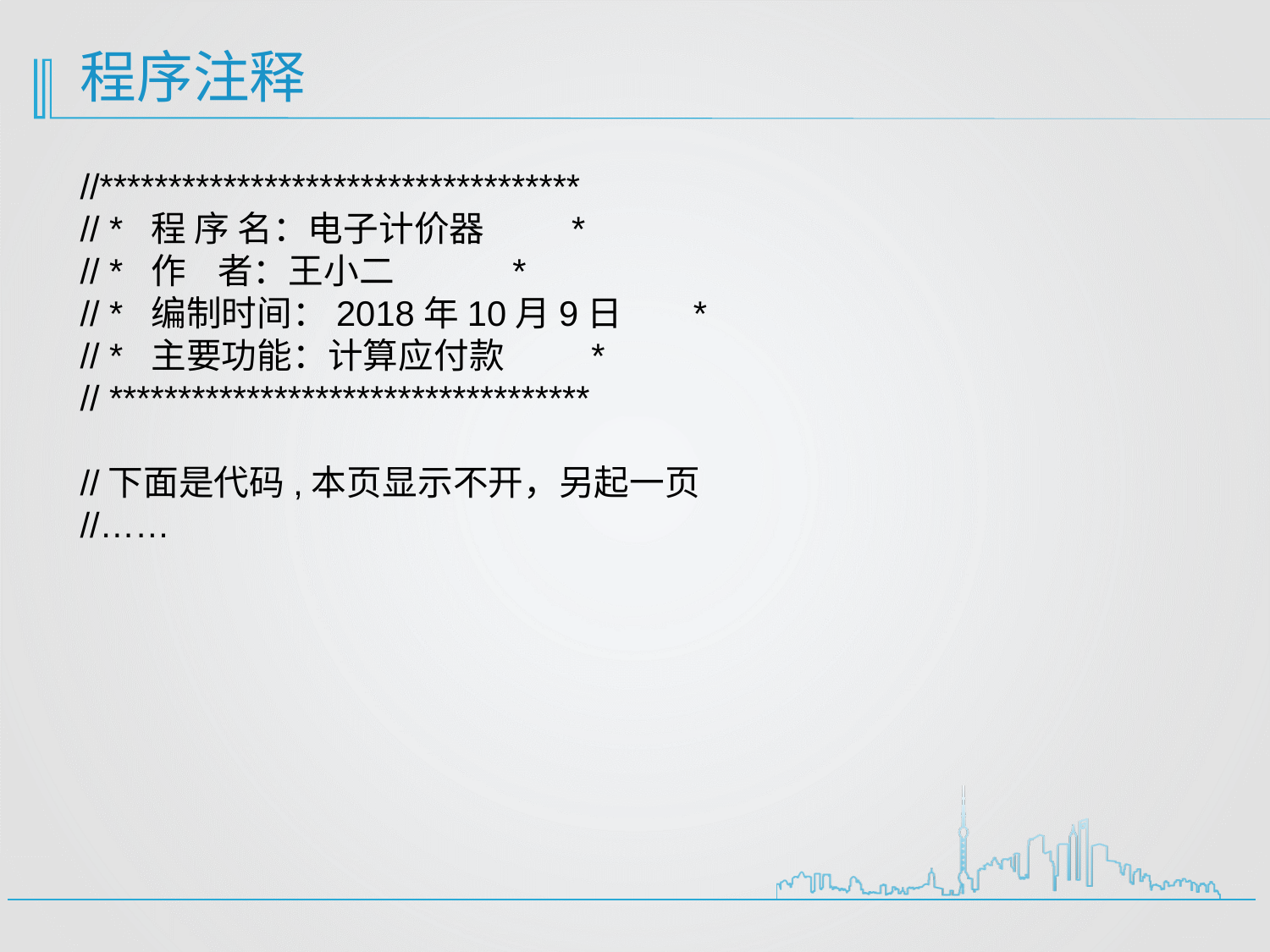

# 程序注释
//***********************************
// *  程 序 名：电子计价器          *
// *  作    者：王小二              *
// *  编制时间：2018年10月9日        *
// *  主要功能：计算应付款          *
// ***********************************
//下面是代码,本页显示不开，另起一页
//……